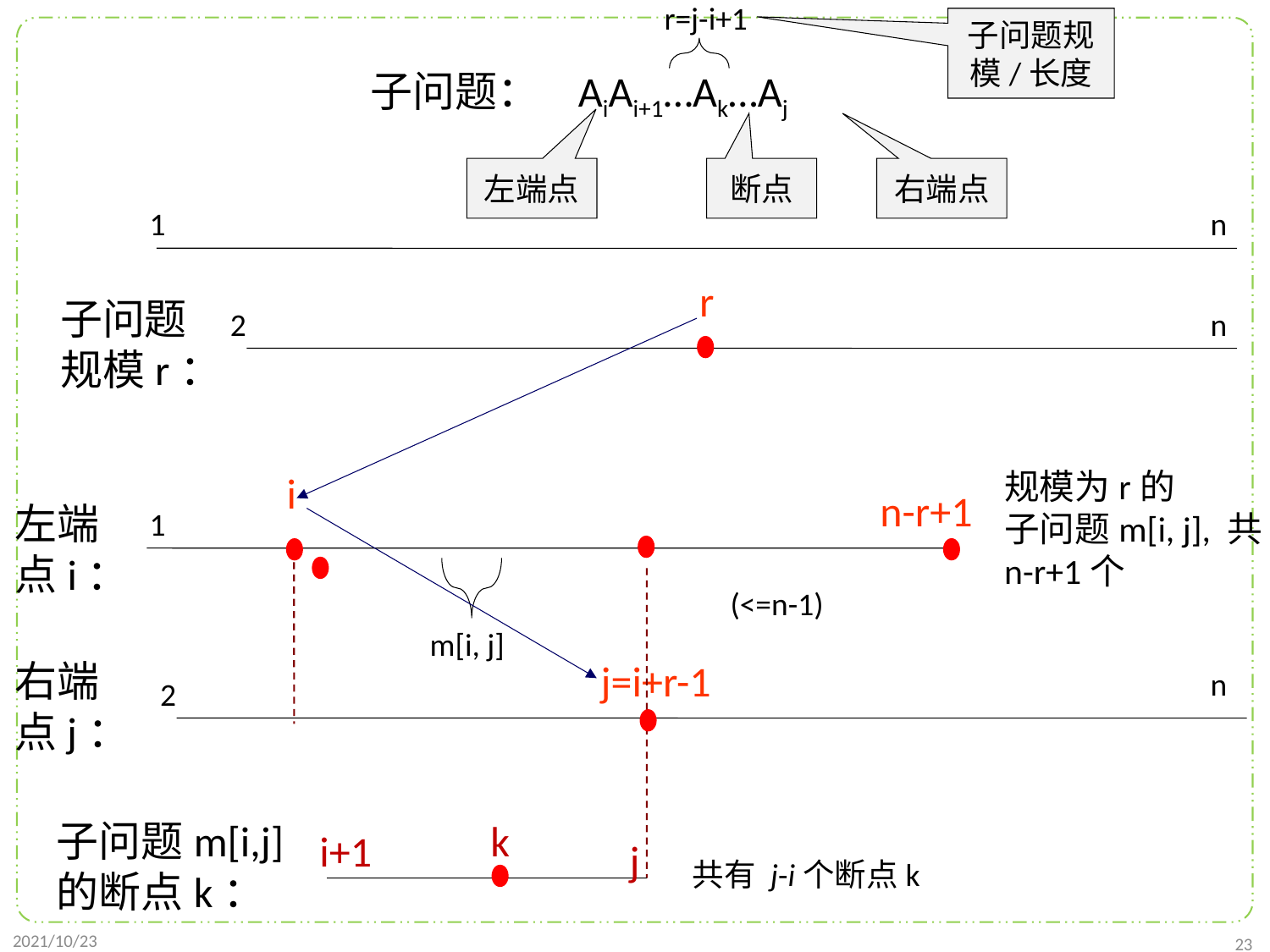

r=j-i+1
子问题规模/长度

子问题：   AiAi+1…Ak…Aj
左端点
断点
右端点
1
n

r
子问题
规模r：
2
n

规模为r的
子问题m[i, j], 共n-r+1个
i
n-r+1
左端
点i：
1

(<=n-1)
m[i, j]
j=i+r-1
右端
点j：
n
2

子问题m[i,j]
的断点k：
k
i+1
j
共有 j-i个断点k

2021/10/23
23